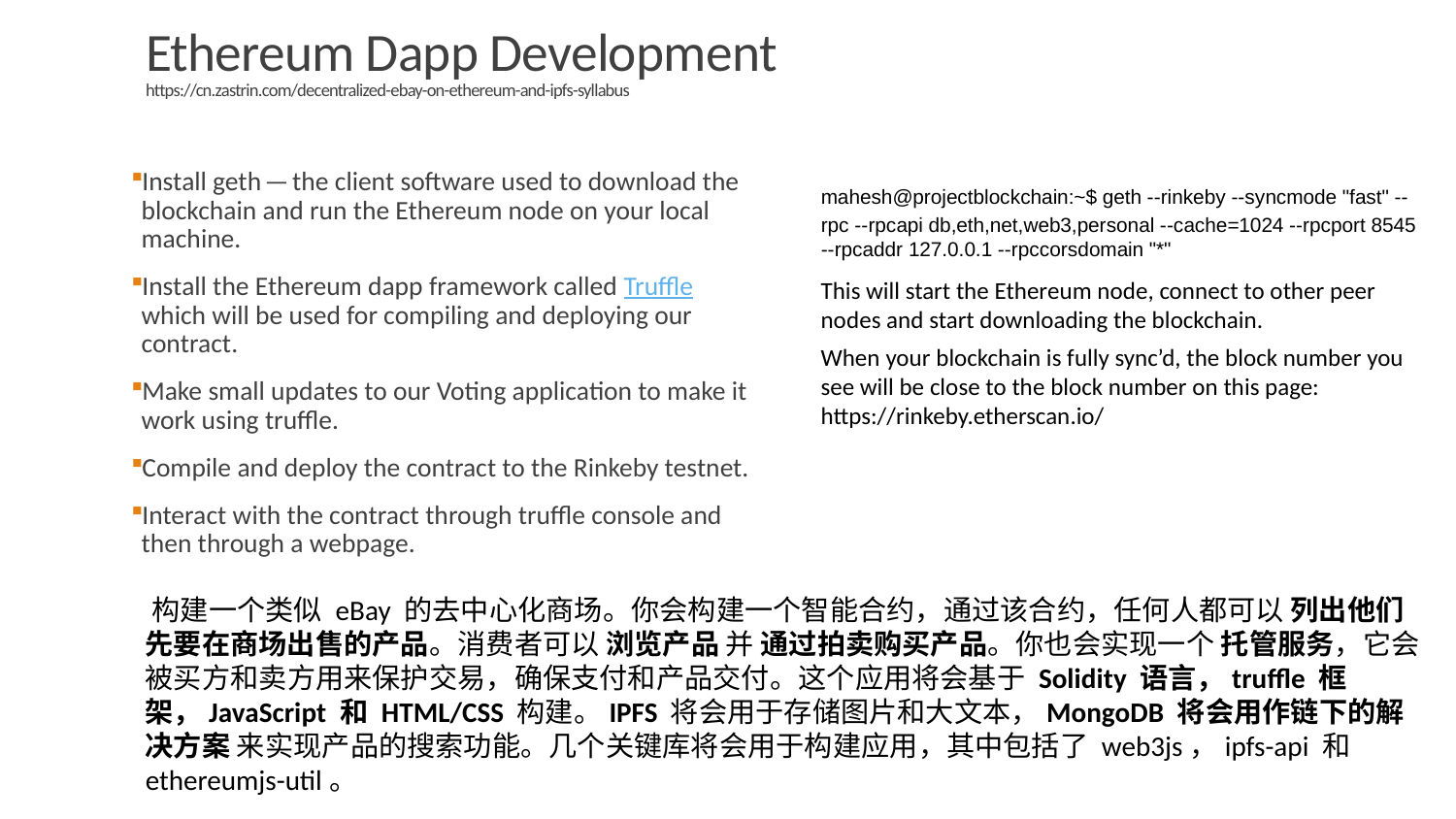

# ﻿Ethereum Dapp Development https://cn.zastrin.com/decentralized-ebay-on-ethereum-and-ipfs-syllabus
﻿Install geth — the client software used to download the blockchain and run the Ethereum node on your local machine.
Install the Ethereum dapp framework called Truffle which will be used for compiling and deploying our contract.
Make small updates to our Voting application to make it work using truffle.
Compile and deploy the contract to the Rinkeby testnet.
Interact with the contract through truffle console and then through a webpage.

﻿mahesh@projectblockchain:~$ geth --rinkeby --syncmode "fast" --rpc --rpcapi db,eth,net,web3,personal --cache=1024 --rpcport 8545 --rpcaddr 127.0.0.1 --rpccorsdomain "*"
﻿This will start the Ethereum node, connect to other peer nodes and start downloading the blockchain.
﻿When your blockchain is fully sync’d, the block number you see will be close to the block number on this page: https://rinkeby.etherscan.io/
﻿构建一个类似 eBay 的去中心化商场。你会构建一个智能合约，通过该合约，任何人都可以 列出他们先要在商场出售的产品。消费者可以 浏览产品 并 通过拍卖购买产品。你也会实现一个 托管服务，它会被买方和卖方用来保护交易，确保支付和产品交付。这个应用将会基于 Solidity 语言，truffle 框架，JavaScript 和 HTML/CSS 构建。IPFS 将会用于存储图片和大文本，MongoDB 将会用作链下的解决方案 来实现产品的搜索功能。几个关键库将会用于构建应用，其中包括了 web3js，ipfs-api 和 ethereumjs-util。
76